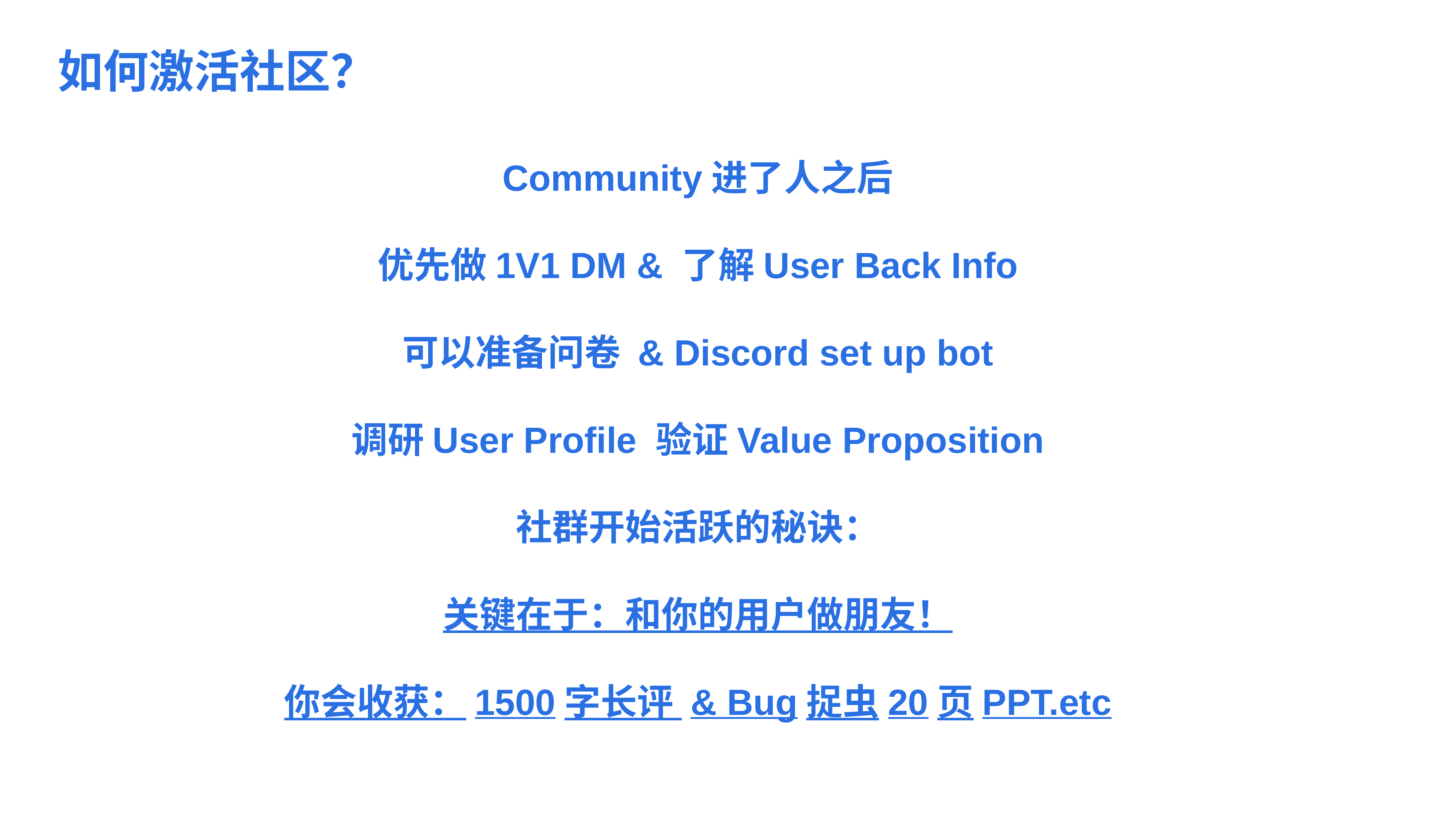

如何激活社区？
Community进了人之后
优先做1V1 DM & 了解User Back Info
可以准备问卷 & Discord set up bot
调研User Profile 验证Value Proposition
社群开始活跃的秘诀：
关键在于：和你的用户做朋友！
你会收获：1500字长评 & Bug捉虫20页PPT.etc